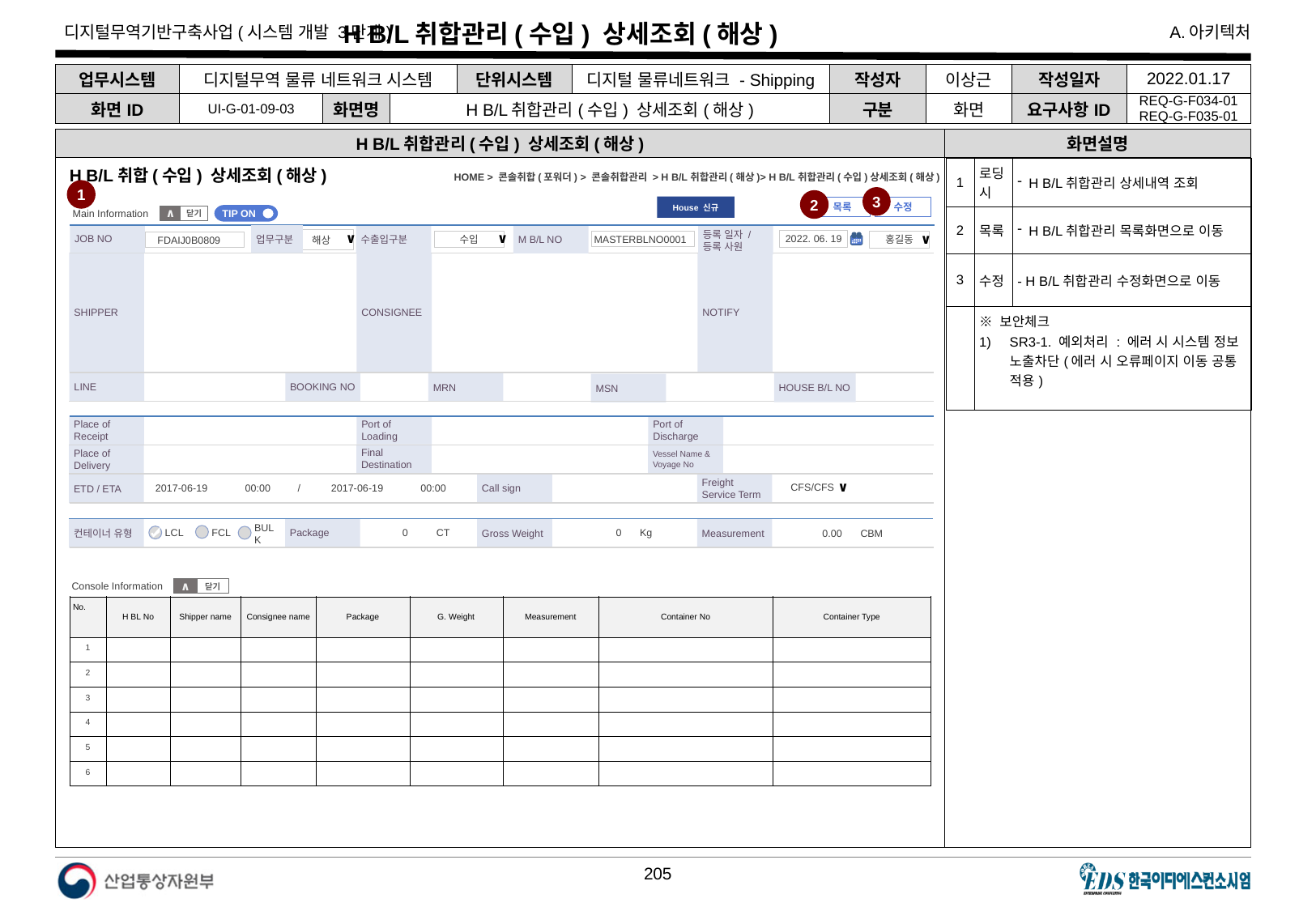

# H B/L취합관리(수입) 상세조회(해상)
| 업무시스템 | 디지털무역 물류 네트워크 시스템 |  |  | 단위시스템 | 디지털 물류네트워크 - Shipping | 작성자 | 이상근 | 작성일자 | 2022.01.17 |
| --- | --- | --- | --- | --- | --- | --- | --- | --- | --- |
| 화면ID | UI-G-01-09-03 | 화면명 | H B/L취합관리(수입) 상세조회(해상) |  |  | 구분 | 화면 | 요구사항ID | REQ-G-F034-01 REQ-G-F035-01 |
H B/L취합관리(수입) 상세조회(해상)

화면설명

| 1 | 로딩시 | H B/L취합관리 상세내역 조회 |
| --- | --- | --- |
| 2 | 목록 | H B/L취합관리 목록화면으로 이동 |
| 3 | 수정 | - H B/L취합관리 수정화면으로 이동 |
|  | ※ 보안체크 SR3-1. 예외처리 : 에러 시 시스템 정보 노출차단(에러 시 오류페이지 이동 공통 적용) |  |
HOME > 콘솔취합(포워더) > 콘솔취합관리 > H B/L취합관리(해상)> H B/L취합관리(수입)상세조회(해상)
H B/L취합(수입) 상세조회(해상)
1
3
2
House 신규
목록
수정
Main Information
닫기
∧
TIP ON

JOB NO
수출입구분
M B/L NO
등록 일자 /
등록 사원
업무구분
해상
∨
2022. 06. 19

수입
∨
MASTERBLNO0001
홍길동
∨
FDAIJ0B0809
CONSIGNEE
SHIPPER
NOTIFY

LINE
BOOKING NO
HOUSE B/L NO
MRN
MSN

Port of
Loading
Place of
Receipt
Port of
Discharge

Final
Destination
Place of
Delivery
Vessel Name &
Voyage No

Freight Service Term
Call sign
ETD / ETA
CFS/CFS
∨

00:00
2017-06-19

00:00
2017-06-19

/
Package
Measurement
Gross Weight
컨테이너 유형
Kg
CBM
0
0
CT
0.00

FCL

LCL

BULK
Console Information
닫기
∧
| No. | H BL No | Shipper name | Consignee name | Package | G. Weight | Measurement | Container No | Container Type |
| --- | --- | --- | --- | --- | --- | --- | --- | --- |
| 1 |  |  |  |  |  |  |  |  |
| 2 |  |  |  |  |  |  |  |  |
| 3 |  |  |  |  |  |  |  |  |
| 4 |  |  |  |  |  |  |  |  |
| 5 |  |  |  |  |  |  |  |  |
| 6 |  |  |  |  |  |  |  |  |